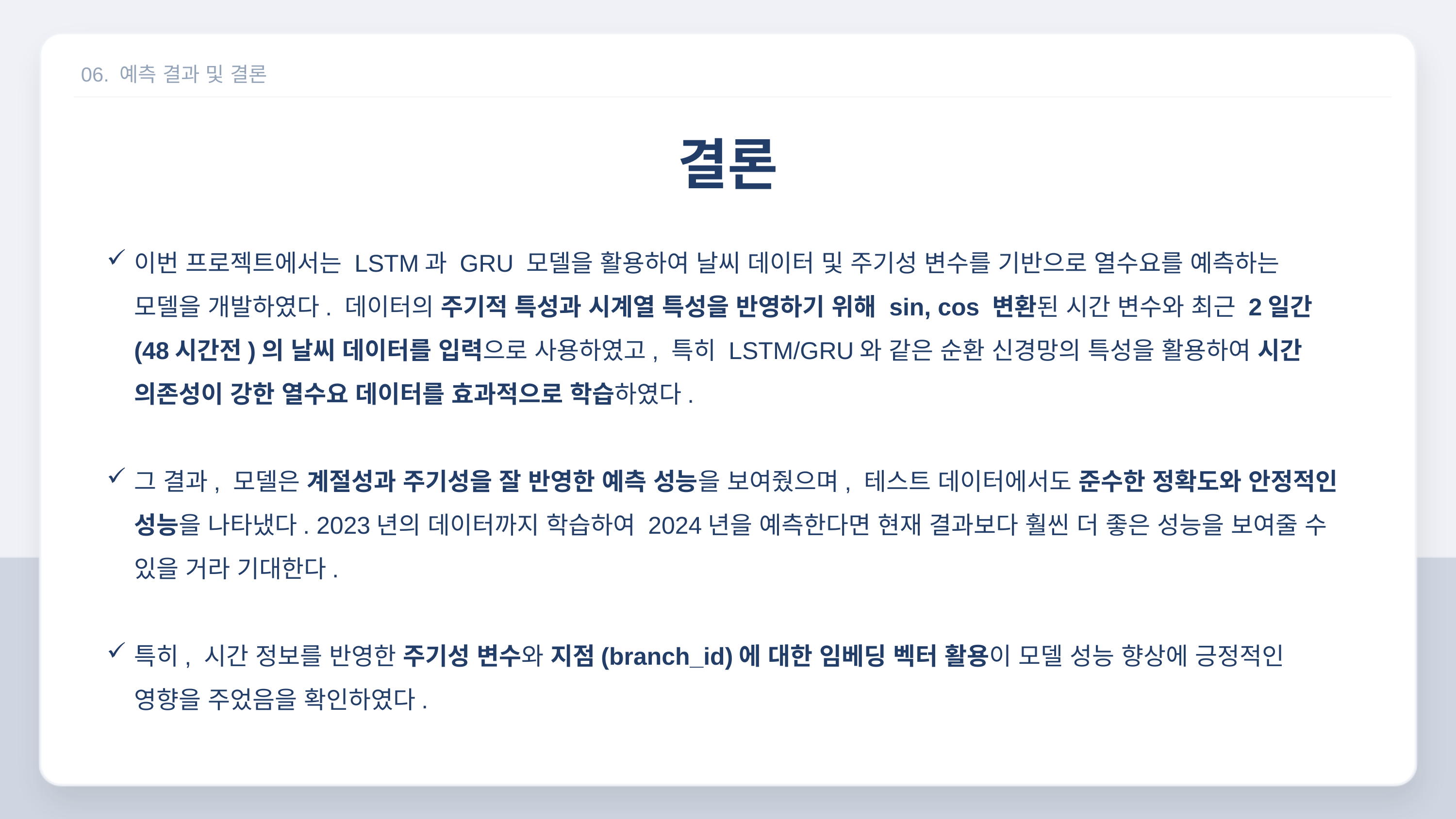

06. 예측 결과 및 결론
결론
이번 프로젝트에서는 LSTM과 GRU 모델을 활용하여 날씨 데이터 및 주기성 변수를 기반으로 열수요를 예측하는 모델을 개발하였다. 데이터의 주기적 특성과 시계열 특성을 반영하기 위해 sin, cos 변환된 시간 변수와 최근 2일간(48시간전)의 날씨 데이터를 입력으로 사용하였고, 특히 LSTM/GRU와 같은 순환 신경망의 특성을 활용하여 시간 의존성이 강한 열수요 데이터를 효과적으로 학습하였다.

그 결과, 모델은 계절성과 주기성을 잘 반영한 예측 성능을 보여줬으며, 테스트 데이터에서도 준수한 정확도와 안정적인 성능을 나타냈다. 2023년의 데이터까지 학습하여 2024년을 예측한다면 현재 결과보다 훨씬 더 좋은 성능을 보여줄 수 있을 거라 기대한다.
특히, 시간 정보를 반영한 주기성 변수와 지점(branch_id)에 대한 임베딩 벡터 활용이 모델 성능 향상에 긍정적인 영향을 주었음을 확인하였다.